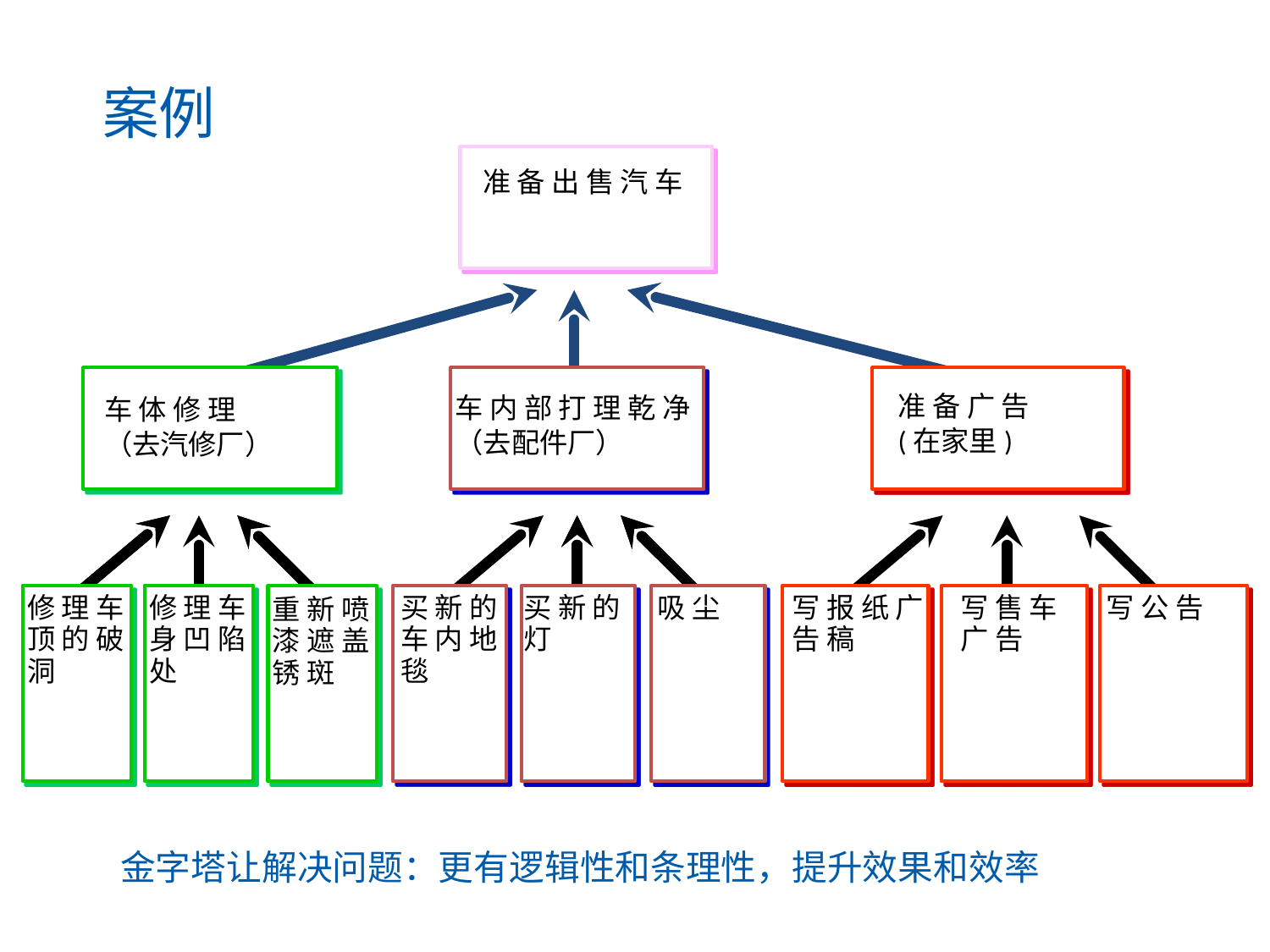

案例

准 备 出 售 汽 车

准 备 广 告
(在家里)
车 内 部 打 理 乾 净
（去配件厂）

车 体 修 理
（去汽修厂）

修 理 车 顶 的 破 洞
修 理 车  身 凹 陷 处
买 新 的 车 内 地 毯
买 新 的 灯
吸 尘
写 报 纸 广 告 稿
写 售 车 广 告
写 公 告
重 新 喷 漆 遮 盖 锈 斑
金字塔让解决问题：更有逻辑性和条理性，提升效果和效率